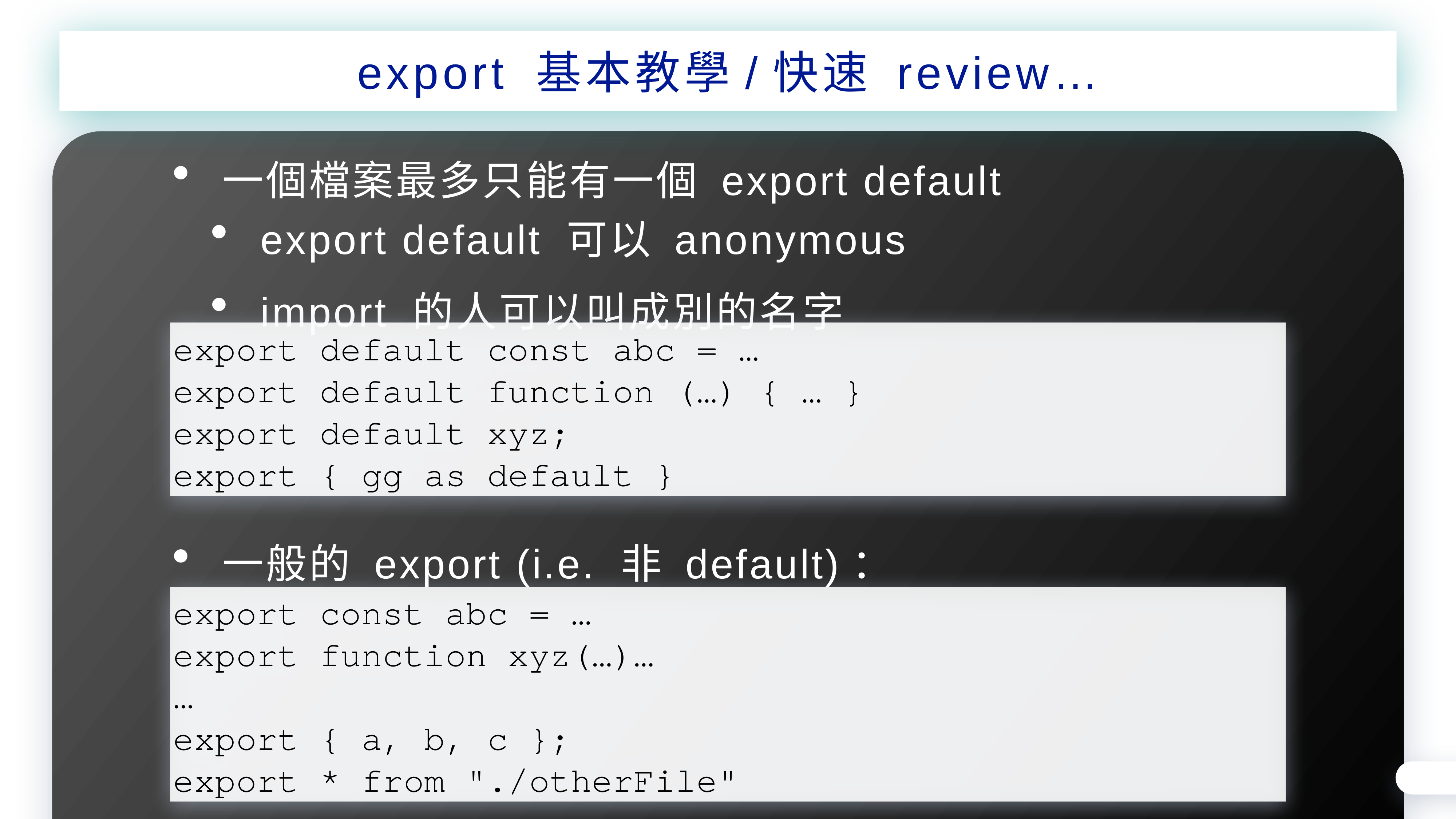

export 基本教學/快速 review…
一個檔案最多只能有一個 export default
export default 可以 anonymous
import 的人可以叫成別的名字
export default const abc = …
export default function (…) { … }
export default xyz;
export { gg as default }
一般的 export (i.e. 非 default)：
export const abc = …
export function xyz(…)…
…
export { a, b, c };
export * from "./otherFile"
11